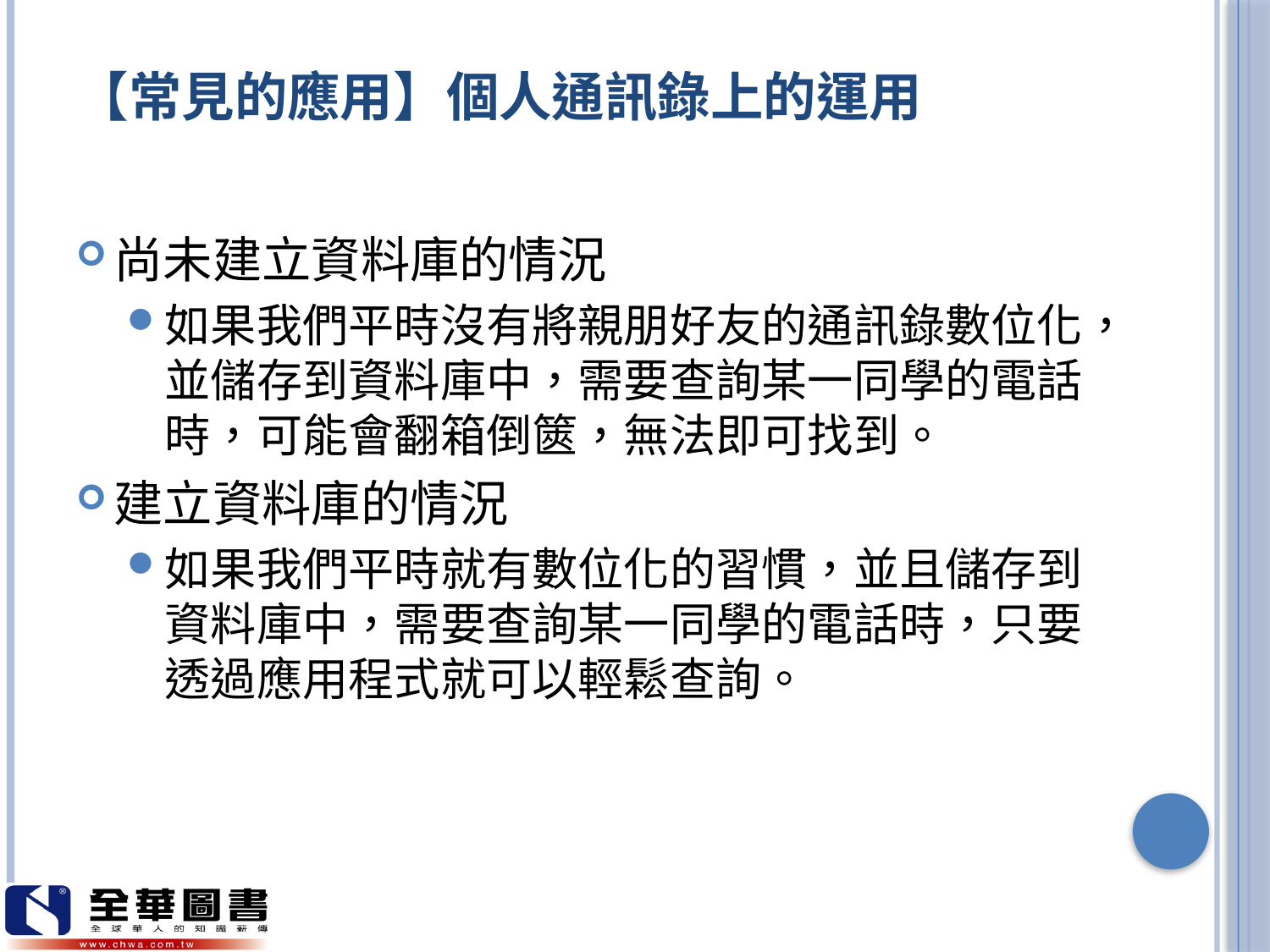

# 【常見的應用】個人通訊錄上的運用
尚未建立資料庫的情況
如果我們平時沒有將親朋好友的通訊錄數位化，並儲存到資料庫中，需要查詢某一同學的電話時，可能會翻箱倒篋，無法即可找到。
建立資料庫的情況
如果我們平時就有數位化的習慣，並且儲存到資料庫中，需要查詢某一同學的電話時，只要透過應用程式就可以輕鬆查詢。